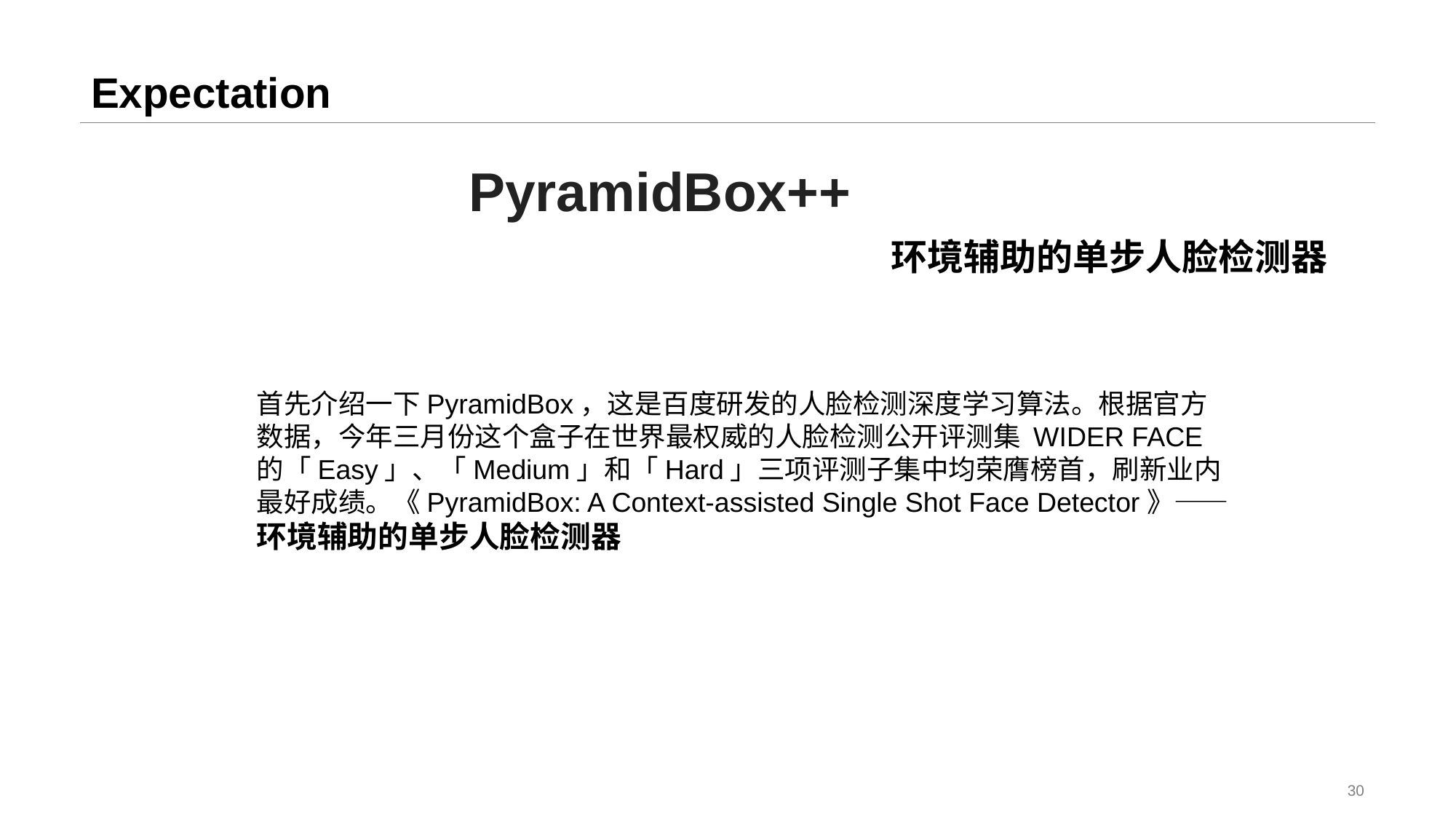

# Expectation
PyramidBox++
环境辅助的单步人脸检测器
首先介绍一下PyramidBox，这是百度研发的人脸检测深度学习算法。根据官方数据，今年三月份这个盒子在世界最权威的人脸检测公开评测集 WIDER FACE 的「Easy」、「Medium」和「Hard」三项评测子集中均荣膺榜首，刷新业内最好成绩。《PyramidBox: A Context-assisted Single Shot Face Detector》——环境辅助的单步人脸检测器

30